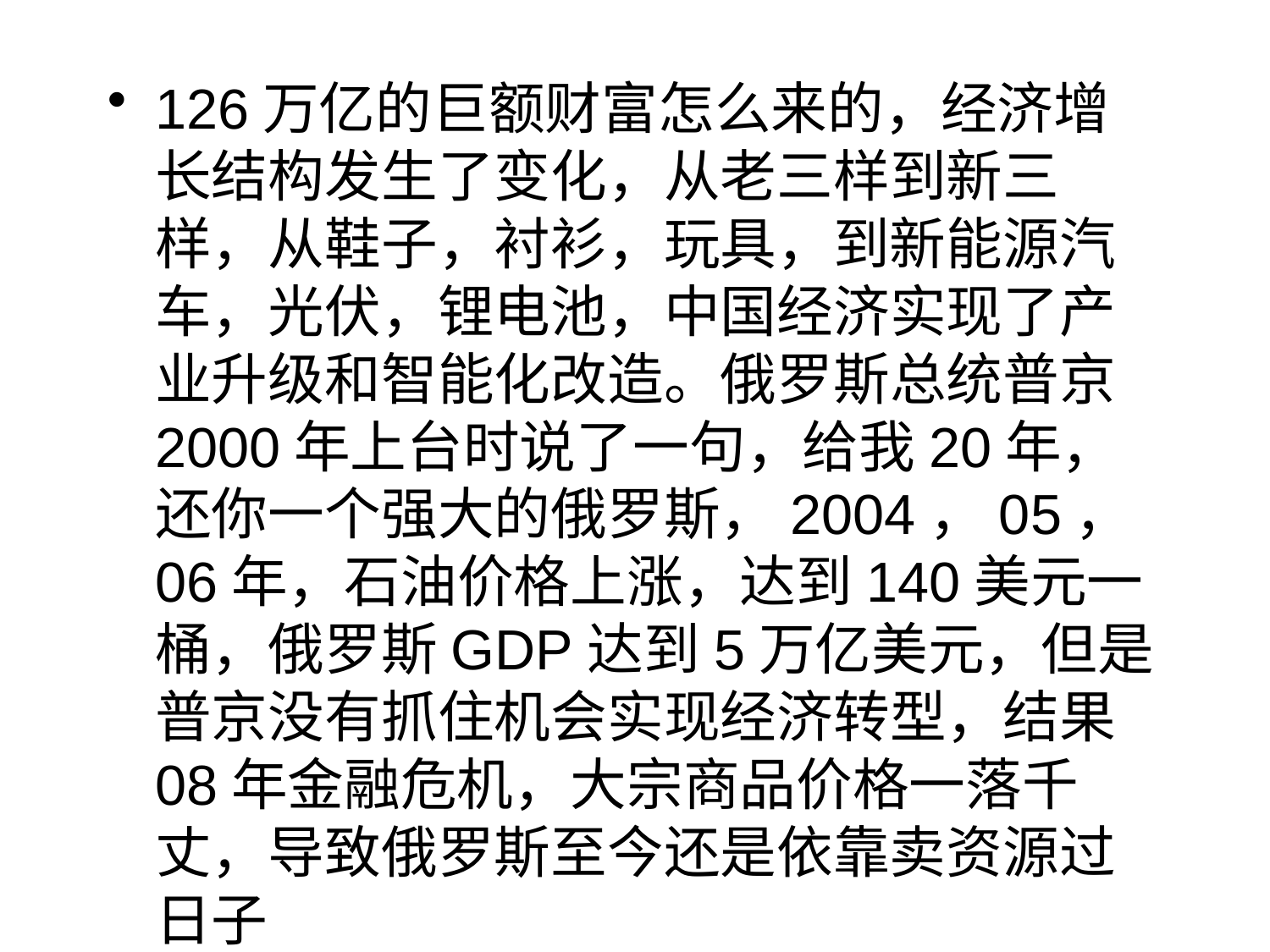

126万亿的巨额财富怎么来的，经济增长结构发生了变化，从老三样到新三样，从鞋子，衬衫，玩具，到新能源汽车，光伏，锂电池，中国经济实现了产业升级和智能化改造。俄罗斯总统普京2000年上台时说了一句，给我20年，还你一个强大的俄罗斯，2004，05，06年，石油价格上涨，达到140美元一桶，俄罗斯GDP达到5万亿美元，但是普京没有抓住机会实现经济转型，结果08年金融危机，大宗商品价格一落千丈，导致俄罗斯至今还是依靠卖资源过日子